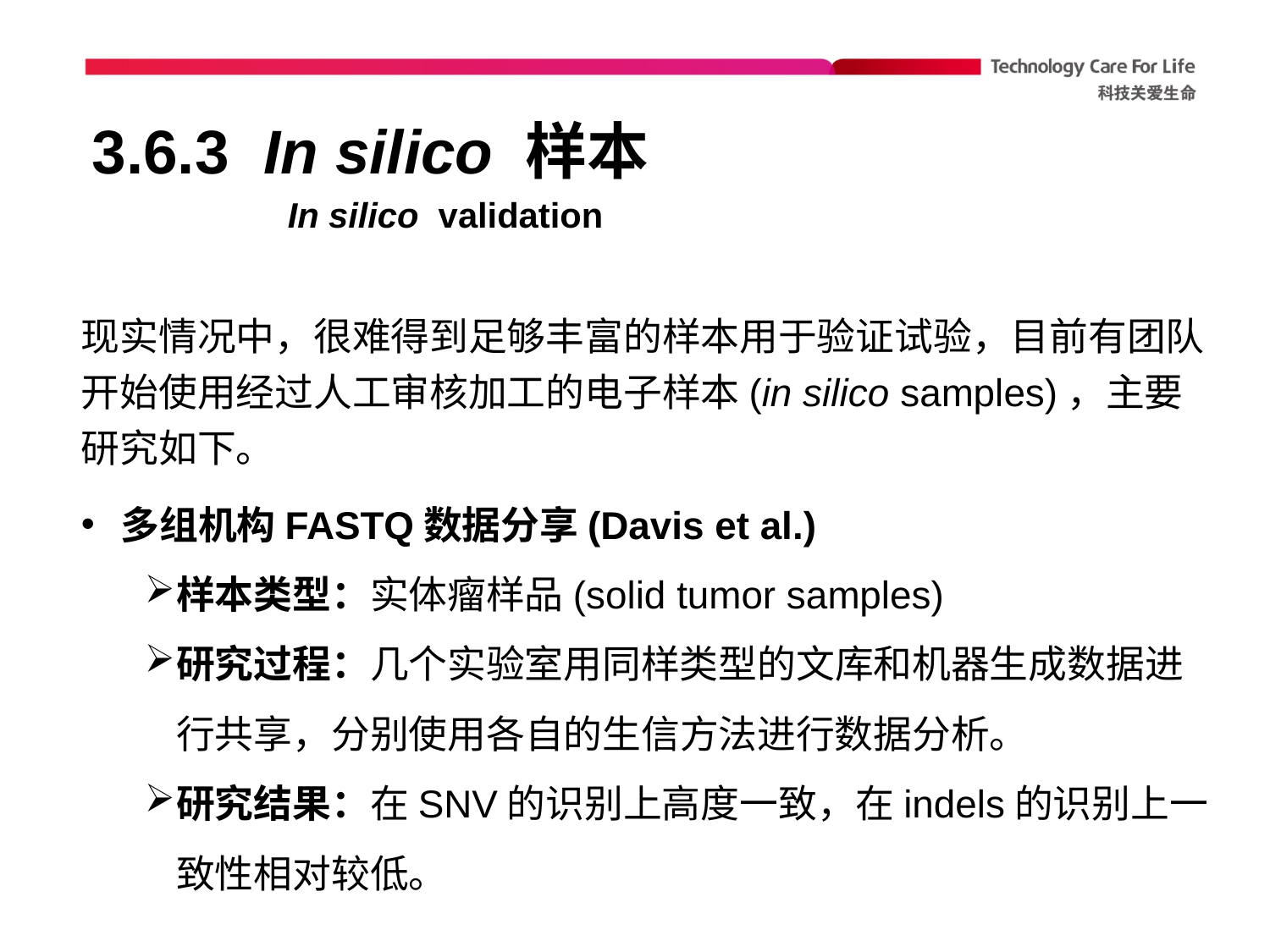

# 3.6.3  In silico 样本
In silico  validation
现实情况中，很难得到足够丰富的样本用于验证试验，目前有团队开始使用经过人工审核加工的电子样本(in silico samples)，主要研究如下。
多组机构FASTQ数据分享(Davis et al.)
样本类型：实体瘤样品(solid tumor samples)
研究过程：几个实验室用同样类型的文库和机器生成数据进行共享，分别使用各自的生信方法进行数据分析。
研究结果：在SNV的识别上高度一致，在indels的识别上一致性相对较低。